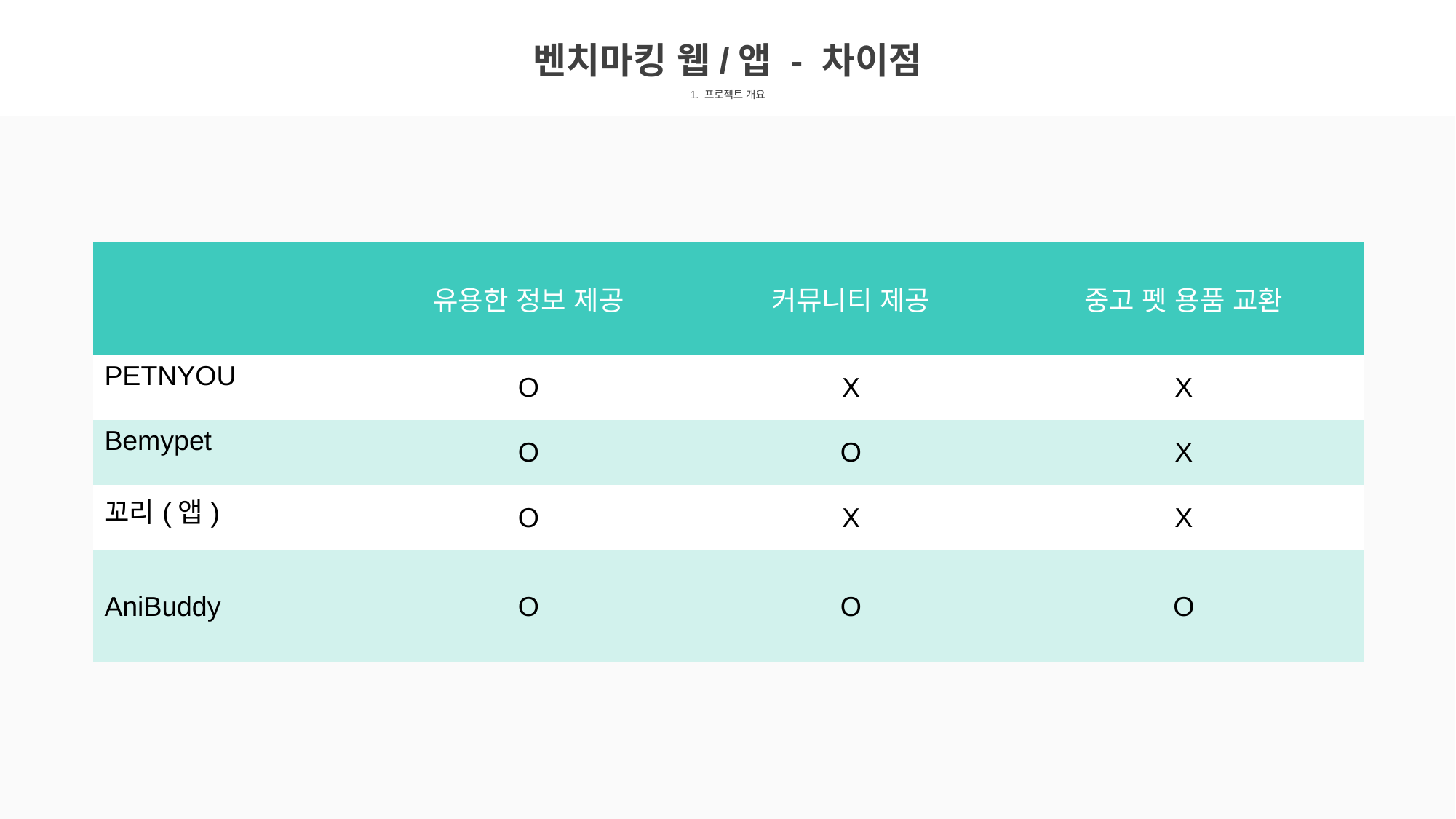

벤치마킹 웹/앱 - 차이점
1. 프로젝트 개요
|  | 유용한 정보 제공 | 커뮤니티 제공 | 중고 펫 용품 교환 |
| --- | --- | --- | --- |
| PETNYOU | O | X | X |
| Bemypet | O | O | X |
| 꼬리(앱) | O | X | X |
| AniBuddy | O | O | O |